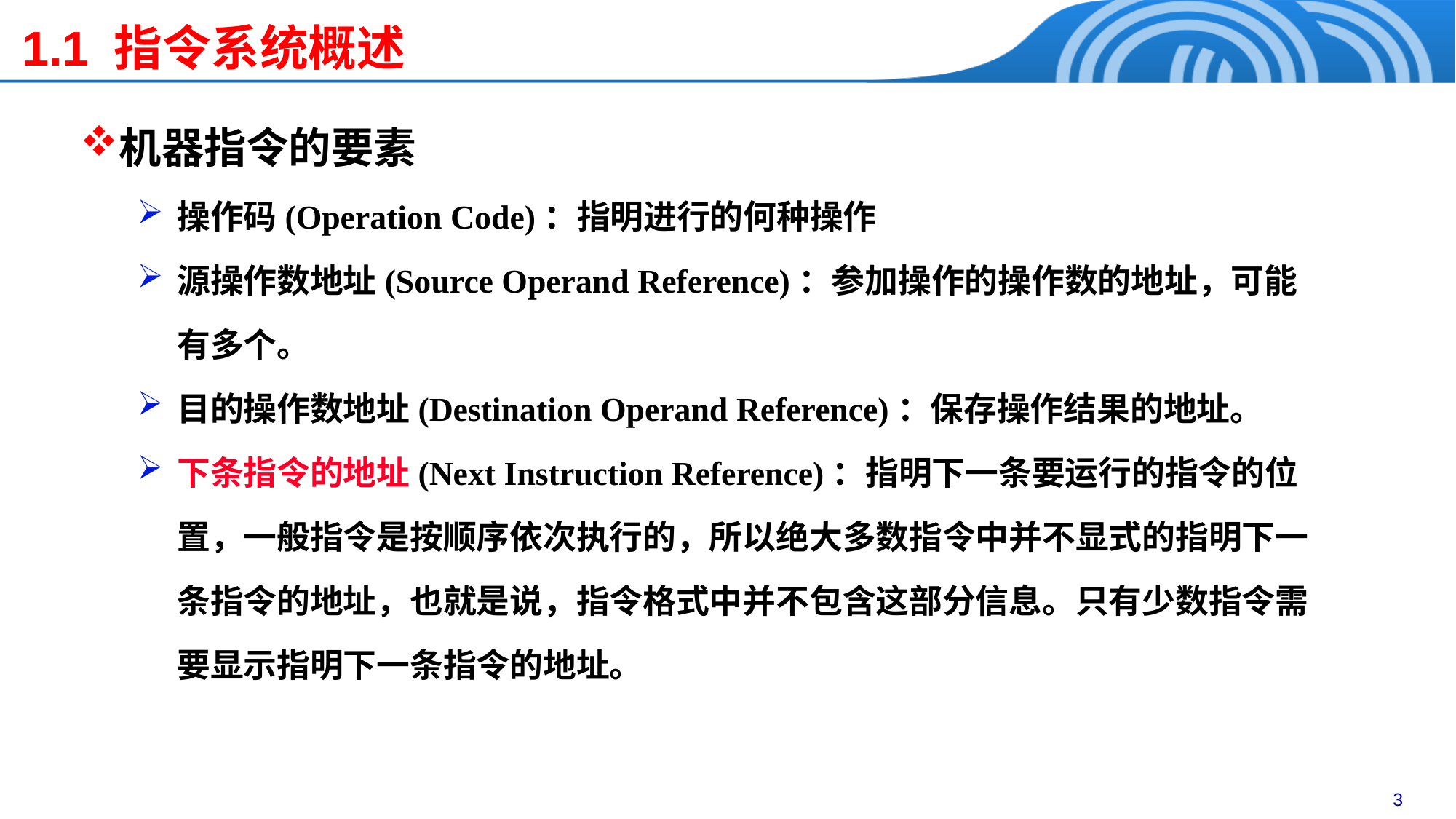

1.1 指令系统概述
机器指令的要素
操作码(Operation Code)：指明进行的何种操作
源操作数地址(Source Operand Reference)：参加操作的操作数的地址，可能有多个。
目的操作数地址(Destination Operand Reference)：保存操作结果的地址。
下条指令的地址(Next Instruction Reference)：指明下一条要运行的指令的位置，一般指令是按顺序依次执行的，所以绝大多数指令中并不显式的指明下一条指令的地址，也就是说，指令格式中并不包含这部分信息。只有少数指令需要显示指明下一条指令的地址。